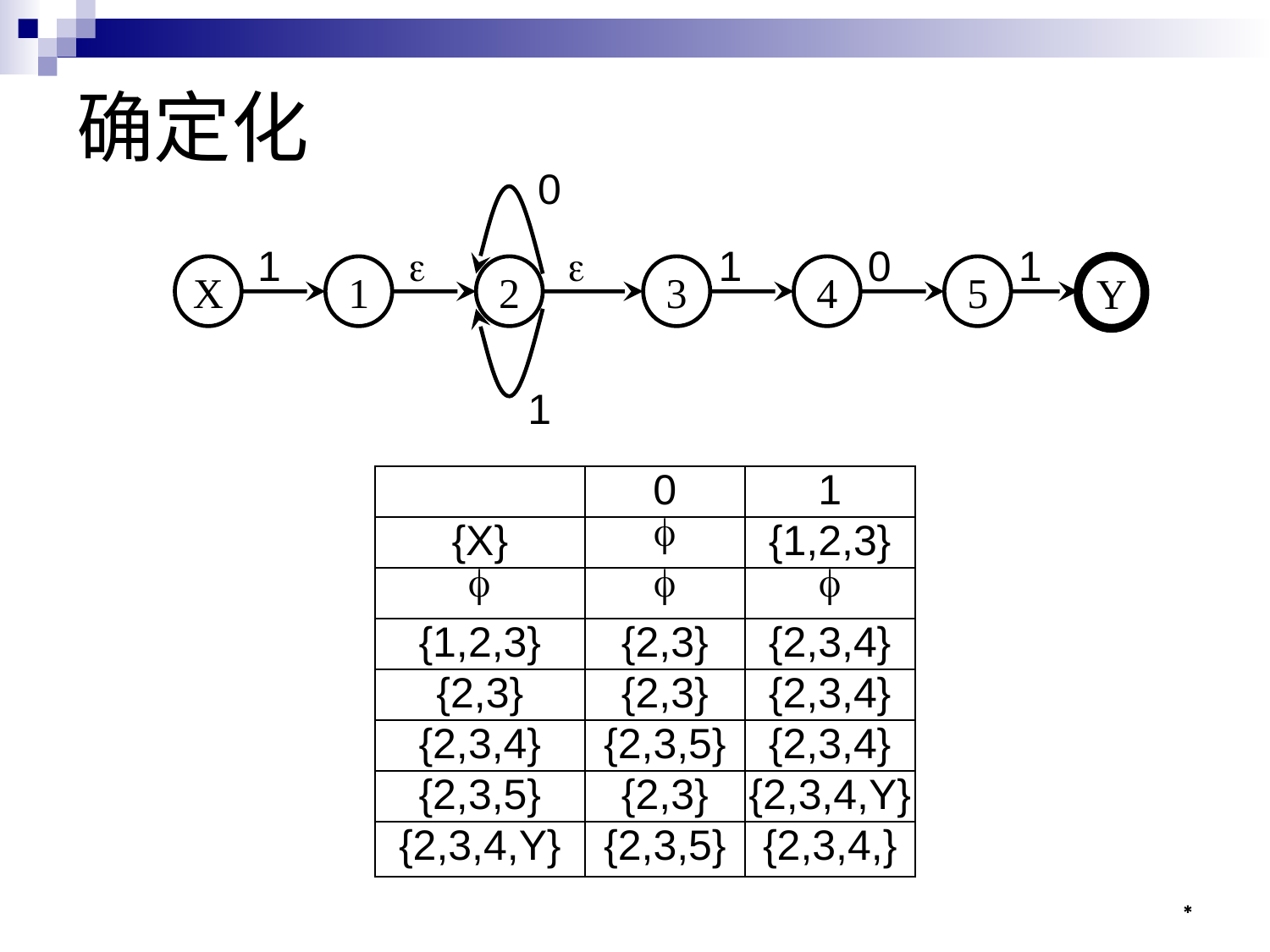

# 确定化
0

1
ε
ε
1
0
1
X
1
2
3
4
5
Y

1
|  | 0 | 1 |
| --- | --- | --- |
| {X} | φ | {1,2,3} |
| φ | φ | φ |
| {1,2,3} | {2,3} | {2,3,4} |
| {2,3} | {2,3} | {2,3,4} |
| {2,3,4} | {2,3,5} | {2,3,4} |
| {2,3,5} | {2,3} | {2,3,4,Y} |
| {2,3,4,Y} | {2,3,5} | {2,3,4,} |
*